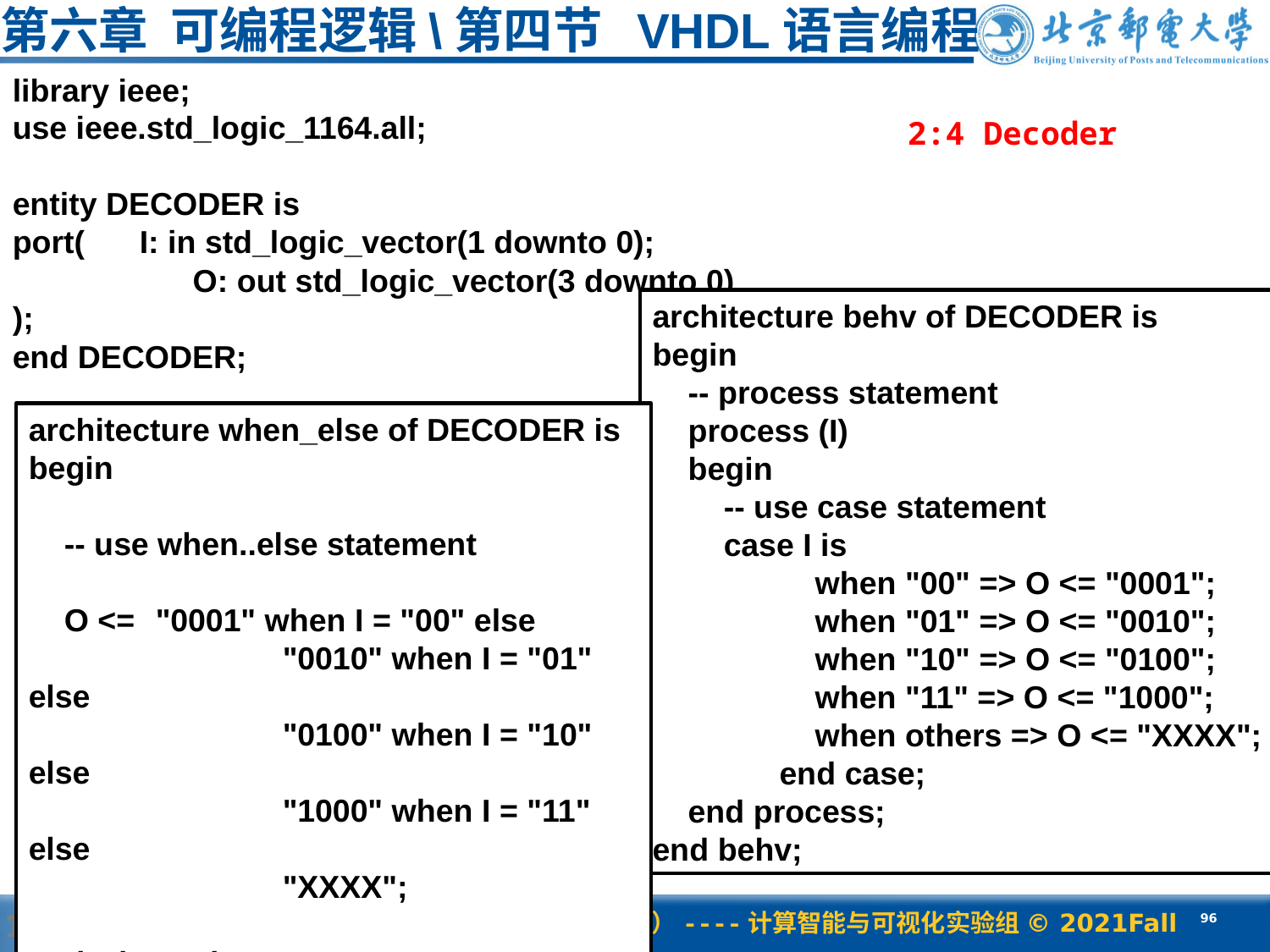

# 第六章  可编程逻辑\第四节  VHDL语言编程
library ieee;
use ieee.std_logic_1164.all;

entity DECODER is
port(	I: in std_logic_vector(1 downto 0);
	      O: out std_logic_vector(3 downto 0)
);
end DECODER;
2:4 Decoder
architecture behv of DECODER is
begin
    -- process statement
    process (I)
    begin
        -- use case statement
        case I is
	    when "00" => O <= "0001";
	    when "01" => O <= "0010";
	    when "10" => O <= "0100";
	    when "11" => O <= "1000";
	    when others => O <= "XXXX";
	end case;
    end process;
end behv;
architecture when_else of DECODER is
begin

    -- use when..else statement

    O <= 	"0001" when I = "00" else
		"0010" when I = "01" else
		"0100" when I = "10" else
		"1000" when I = "11" else
		"XXXX";

end when_else;